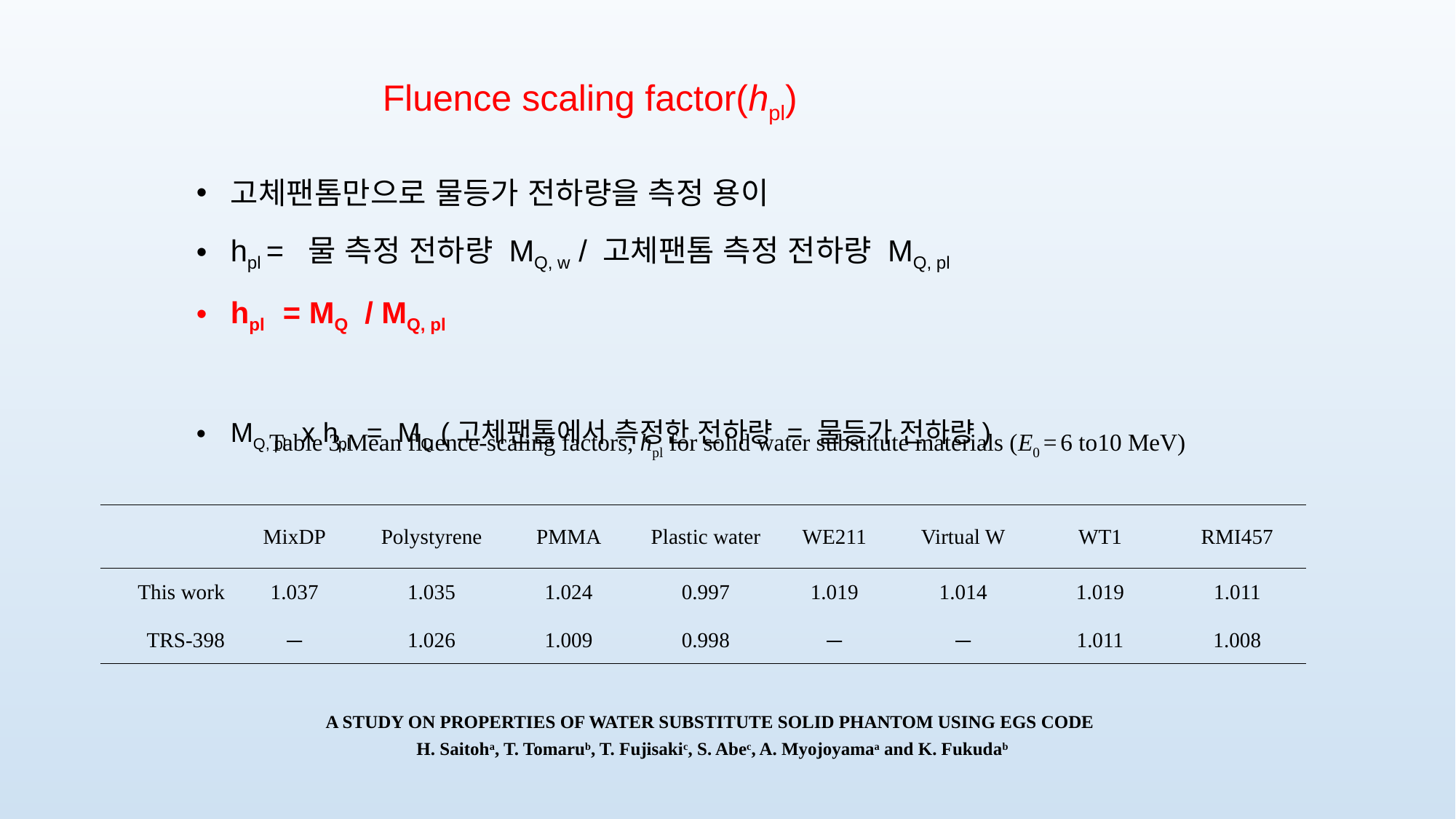

Fluence scaling factor(hpl)

고체팬톰만으로 물등가 전하량을 측정 용이
hpl =  물 측정 전하량 MQ, w / 고체팬톰 측정 전하량 MQ, pl
hpl   = MQ  / MQ, pl

MQ, pl  x hpl   =  MQ (고체팬톰에서 측정한 전하량 = 물등가 전하량)

Table 3.Mean fluence-scaling factors, hpl for solid water substitute materials (E0 = 6 to10 MeV)
|  | MixDP | Polystyrene | PMMA | Plastic water | WE211 | Virtual W | WT1 | RMI457 |
| --- | --- | --- | --- | --- | --- | --- | --- | --- |
| This work | 1.037 | 1.035 | 1.024 | 0.997 | 1.019 | 1.014 | 1.019 | 1.011 |
| TRS-398 | － | 1.026 | 1.009 | 0.998 | － | － | 1.011 | 1.008 |
A STUDY ON PROPERTIES OF WATER SUBSTITUTE SOLID PHANTOM USING EGS CODE
H. Saitoha, T. Tomarub, T. Fujisakic, S. Abec, A. Myojoyamaa and K. Fukudab